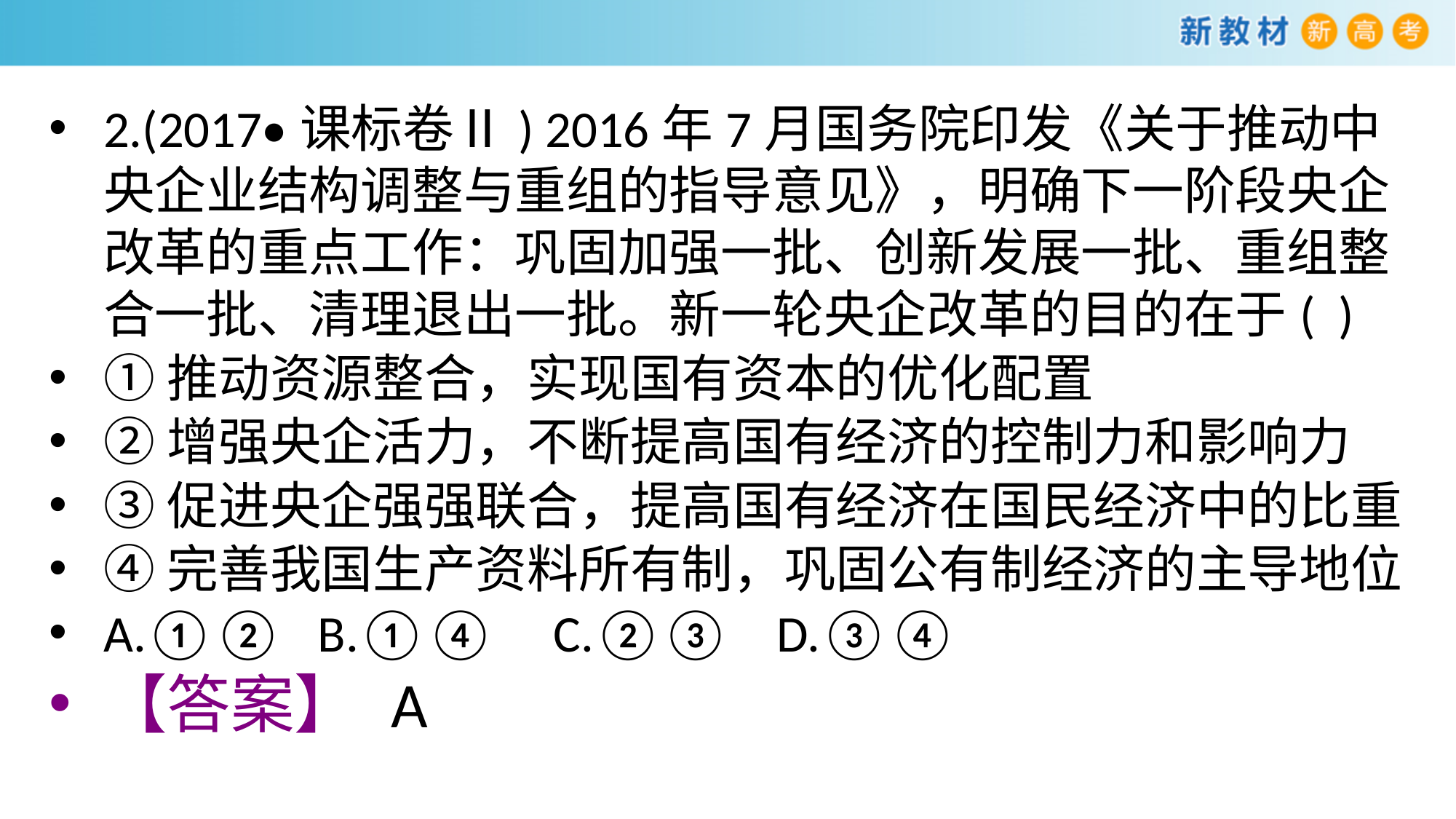

2.(2017•课标卷Ⅱ) 2016年7月国务院印发《关于推动中央企业结构调整与重组的指导意见》，明确下一阶段央企改革的重点工作：巩固加强一批、创新发展一批、重组整合一批、清理退出一批。新一轮央企改革的目的在于(  )
①推动资源整合，实现国有资本的优化配置
②增强央企活力，不断提高国有经济的控制力和影响力
③促进央企强强联合，提高国有经济在国民经济中的比重
④完善我国生产资料所有制，巩固公有制经济的主导地位
A.①②   B.①④     C.②③    D.③④
【答案】 A